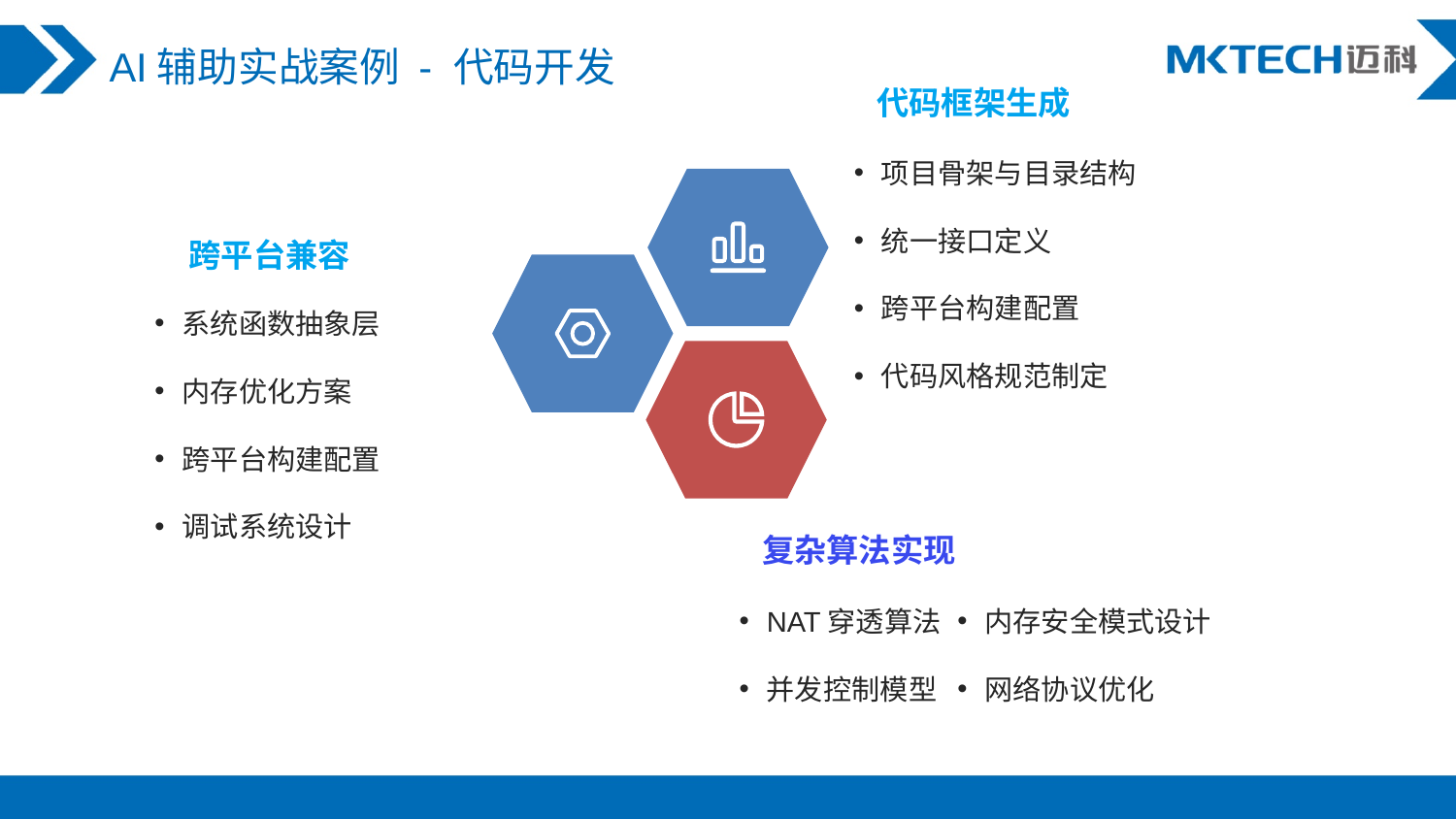

AI辅助实战案例 - 代码开发
代码框架生成
项目骨架与目录结构
统一接口定义
跨平台构建配置
代码风格规范制定

跨平台兼容

系统函数抽象层
内存优化方案
跨平台构建配置
调试系统设计

NAT穿透算法
并发控制模型
内存安全模式设计
网络协议优化
复杂算法实现